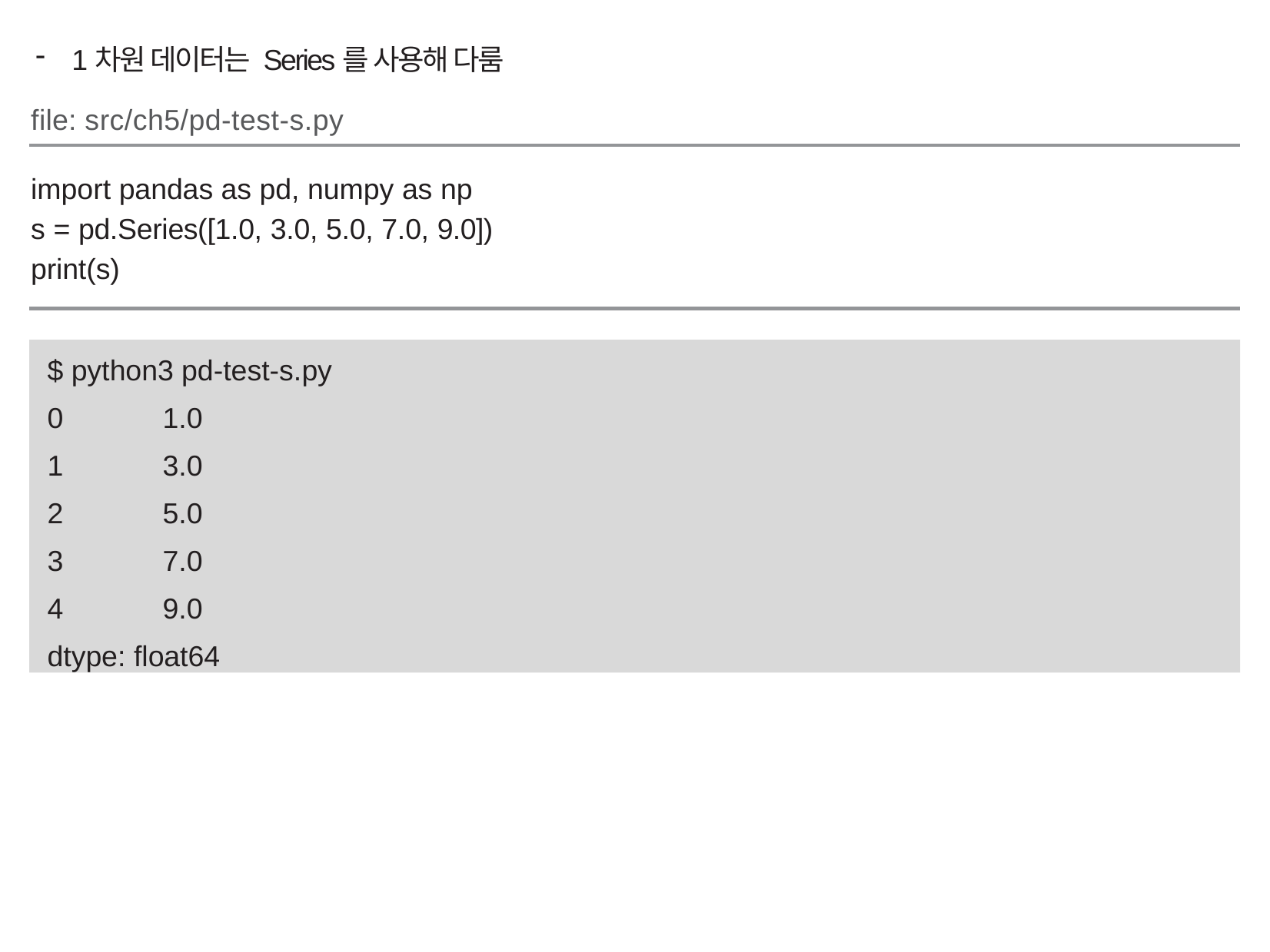

1차원 데이터는 Series를 사용해 다룸
file: src/ch5/pd-test-s.py

import pandas as pd, numpy as np
s = pd.Series([1.0, 3.0, 5.0, 7.0, 9.0])
print(s)

$ python3 pd-test-s.py
0     	1.0
1     	3.0
2     	5.0
3     	7.0
4     	9.0
dtype: float64